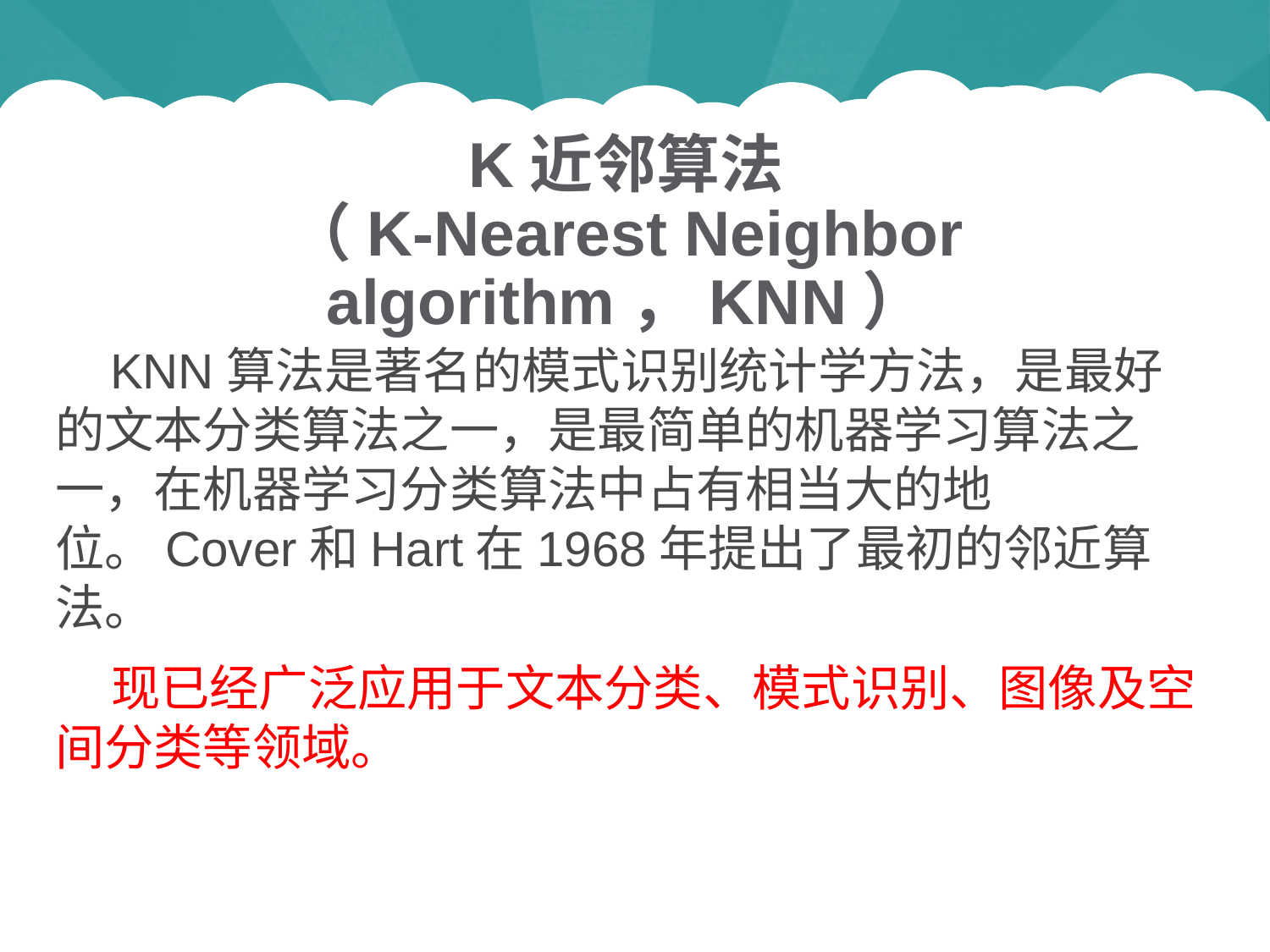

K近邻算法
（K-Nearest Neighbor algorithm，KNN）
    KNN算法是著名的模式识别统计学方法，是最好的文本分类算法之一，是最简单的机器学习算法之一，在机器学习分类算法中占有相当大的地位。Cover和Hart在1968年提出了最初的邻近算法。
    现已经广泛应用于文本分类、模式识别、图像及空间分类等领域。